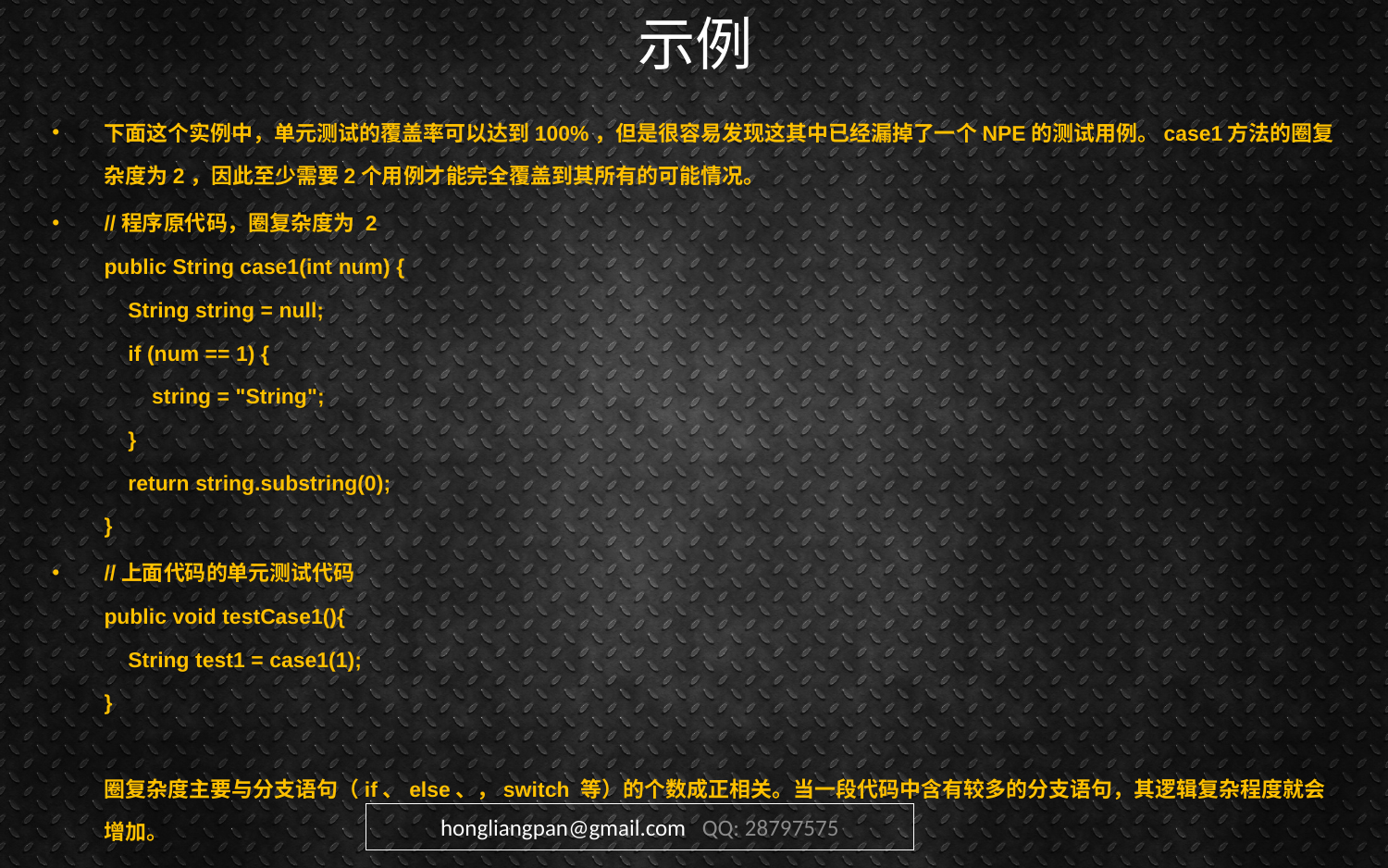

# 示例
下面这个实例中，单元测试的覆盖率可以达到100%，但是很容易发现这其中已经漏掉了一个NPE的测试用例。case1方法的圈复杂度为2，因此至少需要2个用例才能完全覆盖到其所有的可能情况。
//程序原代码，圈复杂度为 2
public String case1(int num) {
    String string = null;
    if (num == 1) {
        string = "String";
    }
    return string.substring(0);
}
//上面代码的单元测试代码
public void testCase1(){
    String test1 = case1(1);
}
 
圈复杂度主要与分支语句（if、else、，switch 等）的个数成正相关。当一段代码中含有较多的分支语句，其逻辑复杂程度就会增加。